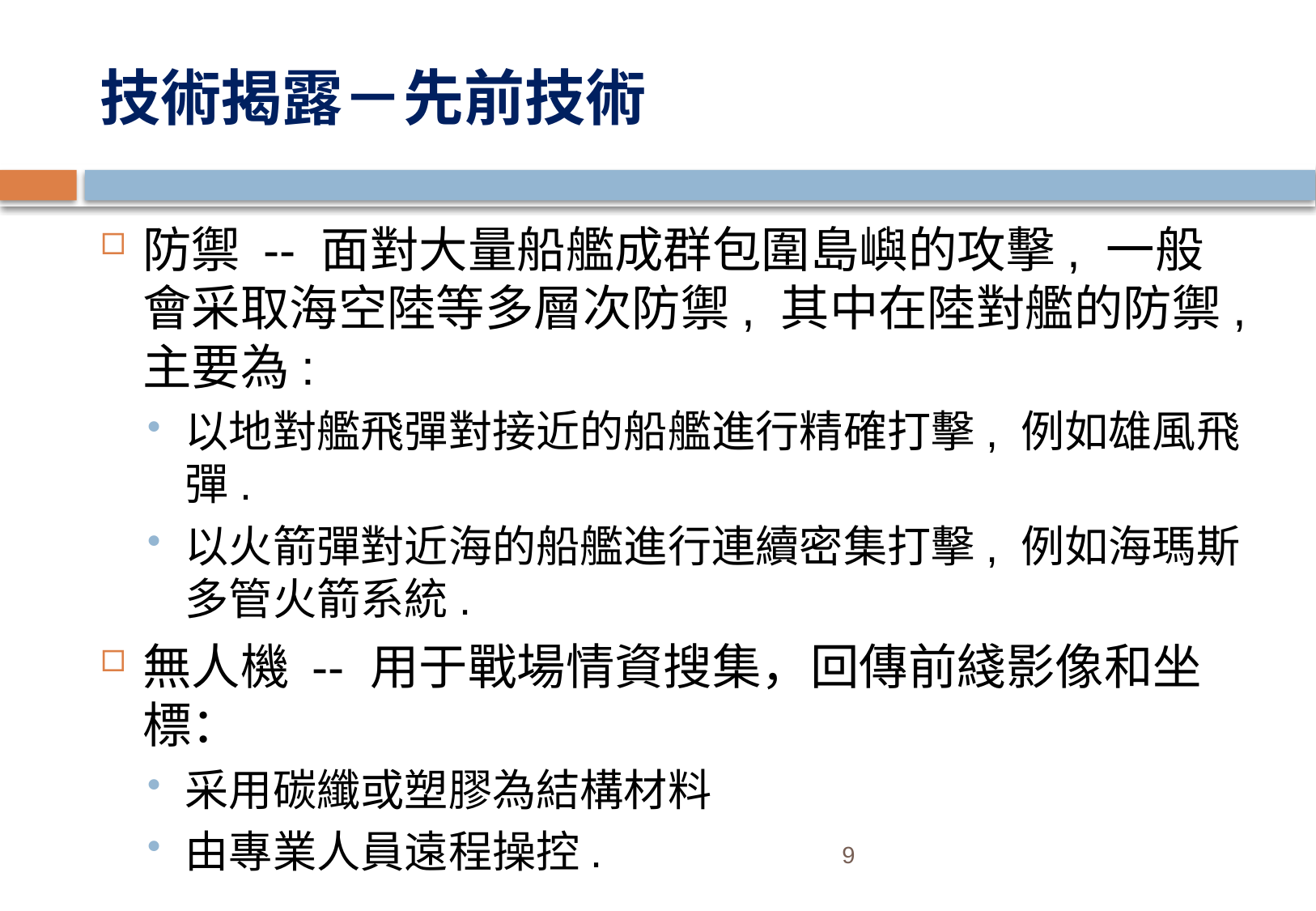

# 技術揭露－先前技術
防禦 -- 面對大量船艦成群包圍島嶼的攻擊, 一般會采取海空陸等多層次防禦, 其中在陸對艦的防禦, 主要為:
以地對艦飛彈對接近的船艦進行精確打擊, 例如雄風飛彈.
以火箭彈對近海的船艦進行連續密集打擊, 例如海瑪斯多管火箭系統.
無人機 -- 用于戰場情資搜集，回傳前綫影像和坐標：
采用碳纖或塑膠為結構材料
由專業人員遠程操控.

9